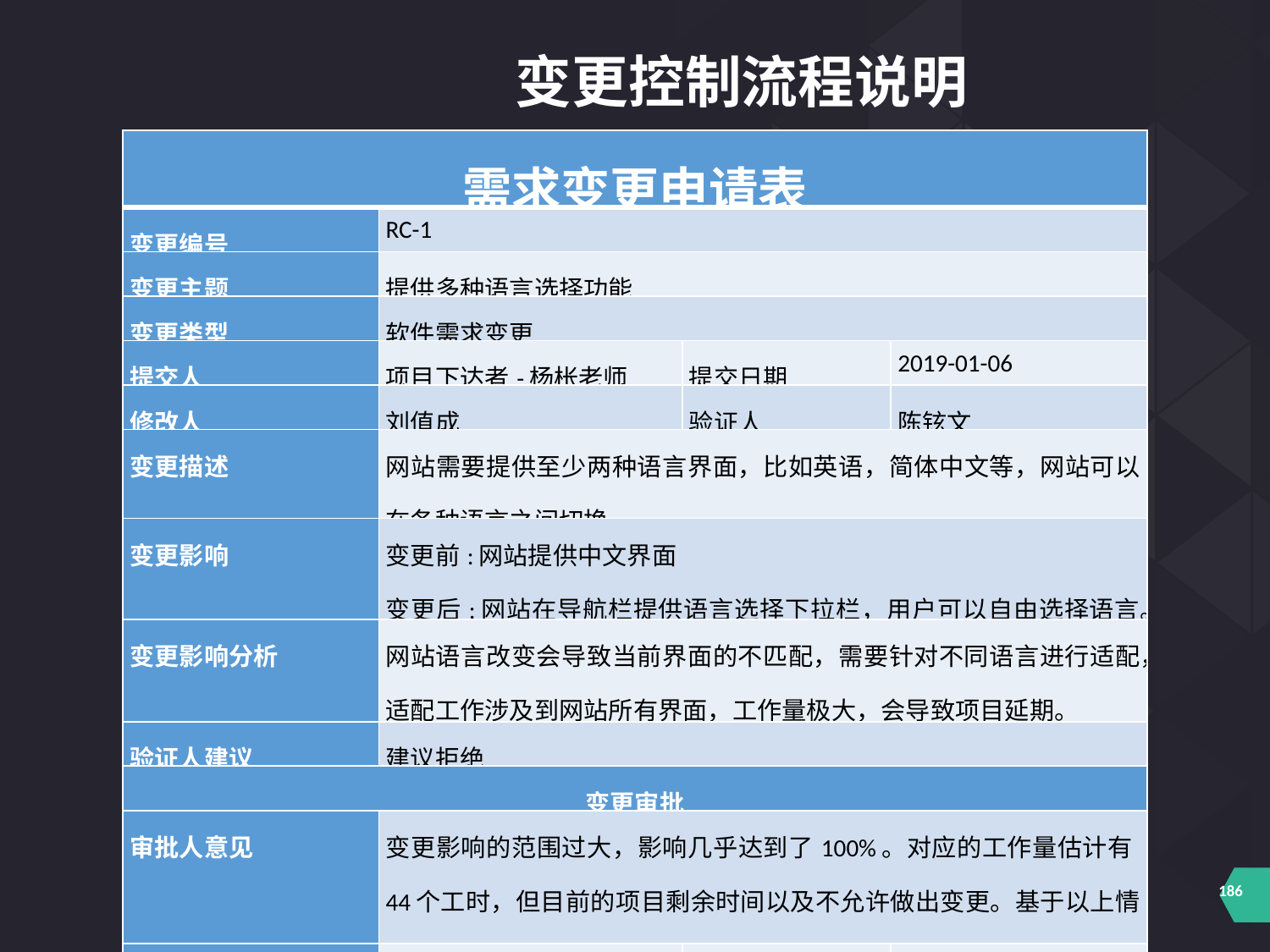

变更控制流程说明
| 需求变更申请表 |  |  |  |
| --- | --- | --- | --- |
| 变更编号 | RC-1 |  |  |
| 变更主题 | 提供多种语言选择功能 |  |  |
| 变更类型 | 软件需求变更 |  |  |
| 提交人 | 项目下达者-杨枨老师 | 提交日期 | 2019-01-06 |
| 修改人 | 刘值成 | 验证人 | 陈铉文 |
| 变更描述 | 网站需要提供至少两种语言界面，比如英语，简体中文等，网站可以在各种语言之间切换 |  |  |
| 变更影响 | 变更前:网站提供中文界面 变更后:网站在导航栏提供语言选择下拉栏，用户可以自由选择语言。 |  |  |
| 变更影响分析 | 网站语言改变会导致当前界面的不匹配，需要针对不同语言进行适配，适配工作涉及到网站所有界面，工作量极大，会导致项目延期。 |  |  |
| 验证人建议 | 建议拒绝 |  |  |
| 变更审批 |  |  |  |
| 审批人意见 | 变更影响的范围过大，影响几乎达到了100%。对应的工作量估计有44个工时，但目前的项目剩余时间以及不允许做出变更。基于以上情况，CCB决定拒绝变更。 |  |  |
| 审批人签字 | 郦哲聪 | 日期 | 2019.1.10 |